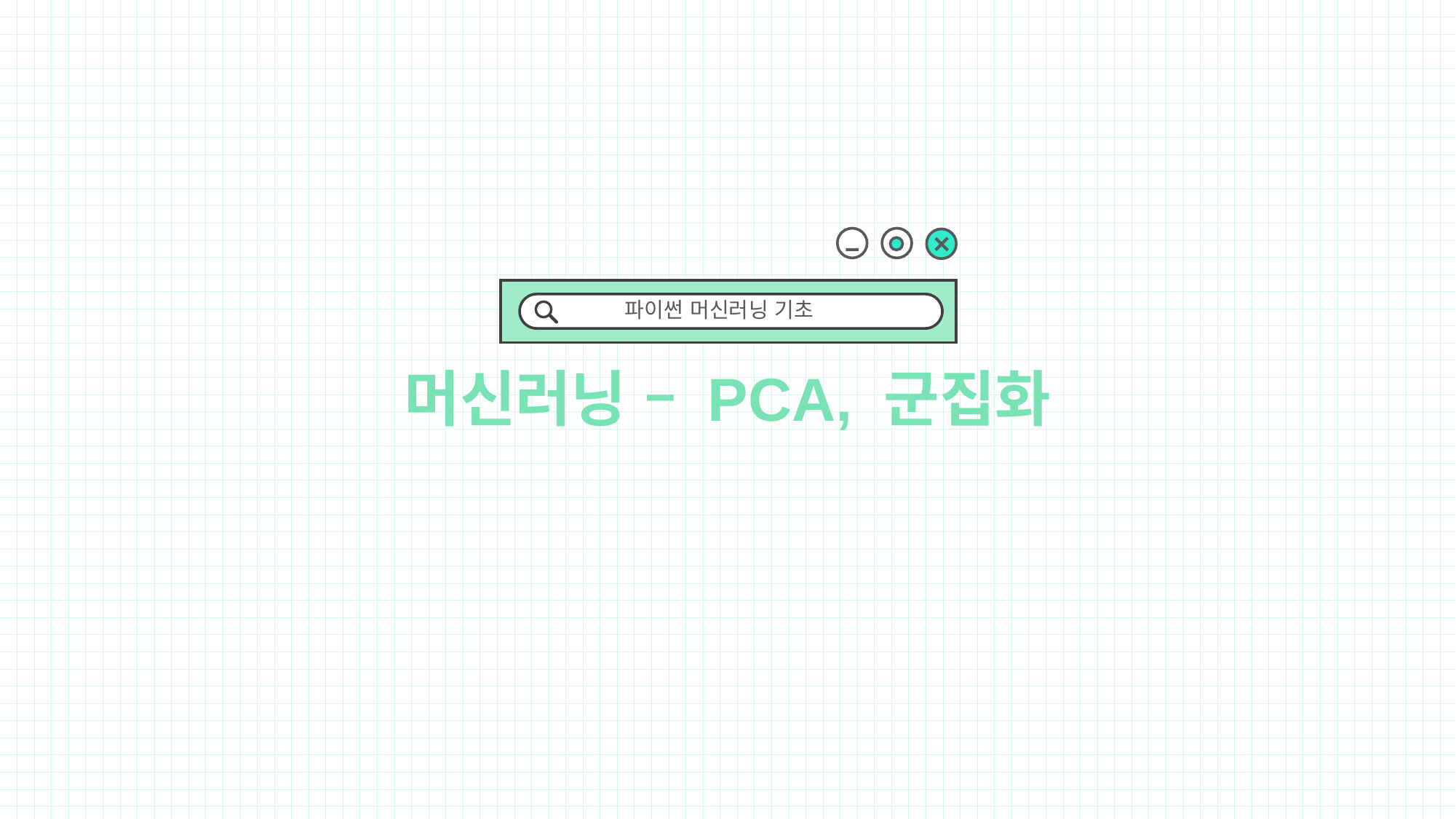

파이썬 머신러닝 기초

머신러닝 – PCA, 군집화